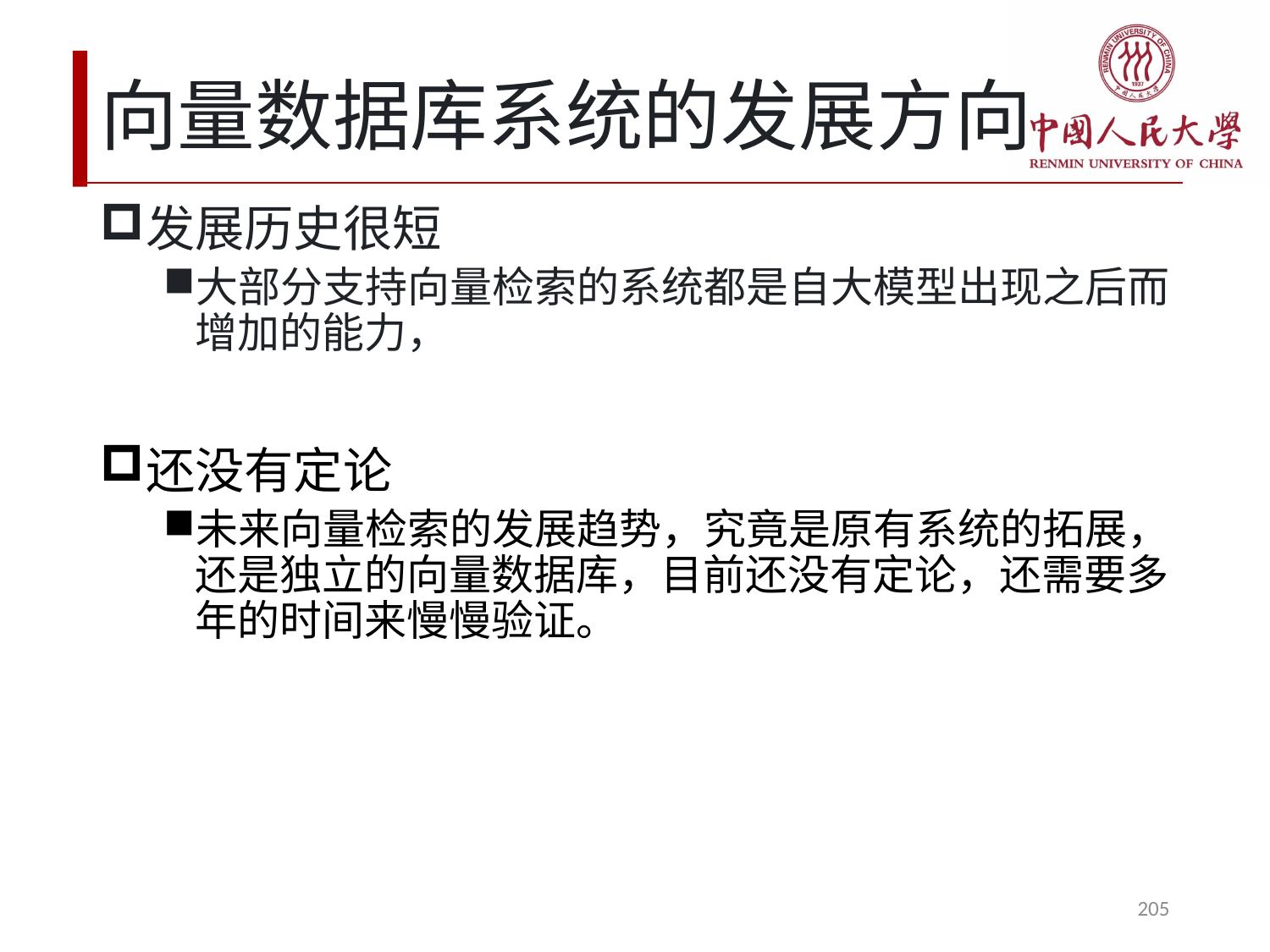

# 向量数据库系统的发展方向
发展历史很短
大部分支持向量检索的系统都是自大模型出现之后而增加的能力，

还没有定论
未来向量检索的发展趋势，究竟是原有系统的拓展，还是独立的向量数据库，目前还没有定论，还需要多年的时间来慢慢验证。

205